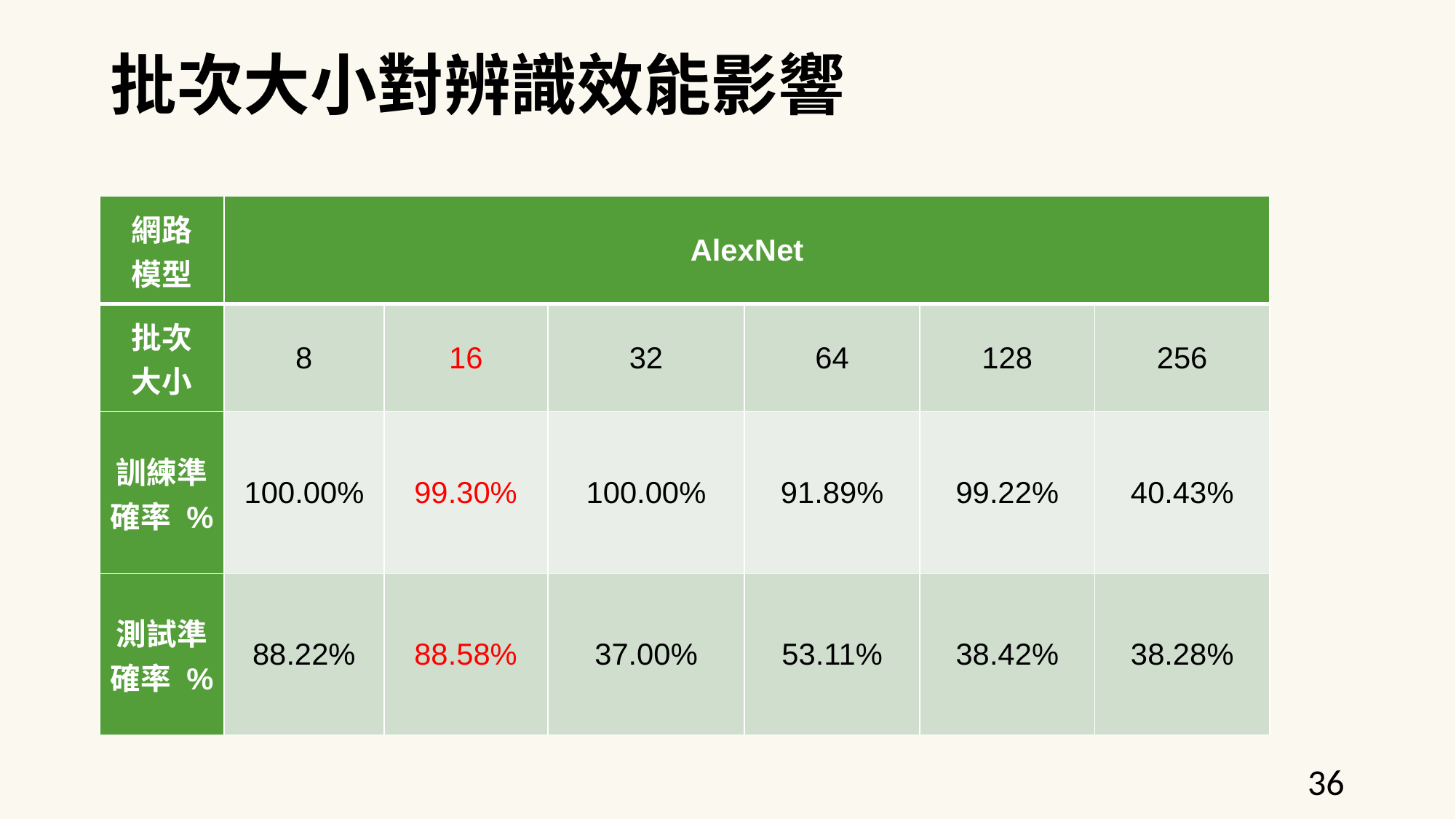

批次大小對辨識效能影響
| 網路 模型 | AlexNet |  |  |  |  |  |
| --- | --- | --- | --- | --- | --- | --- |
| 批次 大小 | 8 | 16 | 32 | 64 | 128 | 256 |
| 訓練準確率 % | 100.00% | 99.30% | 100.00% | 91.89% | 99.22% | 40.43% |
| 測試準確率 % | 88.22% | 88.58% | 37.00% | 53.11% | 38.42% | 38.28% |
36